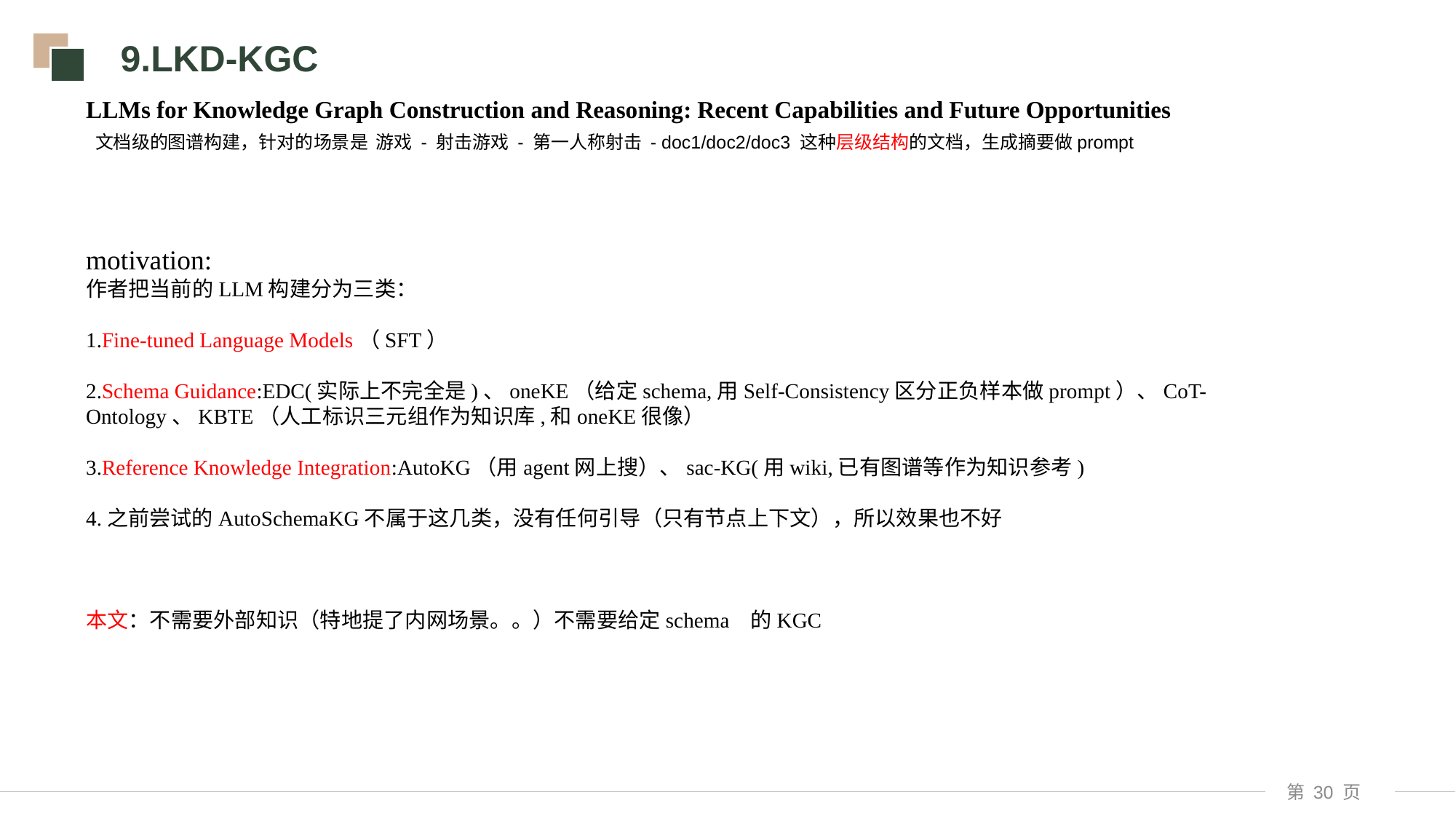

9.LKD-KGC
LLMs for Knowledge Graph Construction and Reasoning: Recent Capabilities and Future Opportunities

文档级的图谱构建，针对的场景是  游戏 - 射击游戏 - 第一人称射击 - doc1/doc2/doc3 这种层级结构的文档，生成摘要做prompt
motivation:
作者把当前的LLM构建分为三类：

1.Fine-tuned Language Models（SFT）

2.Schema Guidance:EDC(实际上不完全是)、oneKE（给定schema,用Self-Consistency区分正负样本做prompt）、CoT-Ontology、KBTE（人工标识三元组作为知识库,和oneKE很像）

3.Reference Knowledge Integration:AutoKG（用agent网上搜）、sac-KG(用wiki,已有图谱等作为知识参考)

4.之前尝试的AutoSchemaKG不属于这几类，没有任何引导（只有节点上下文），所以效果也不好

本文：不需要外部知识（特地提了内网场景。。）不需要给定schema   的KGC
第 30 页